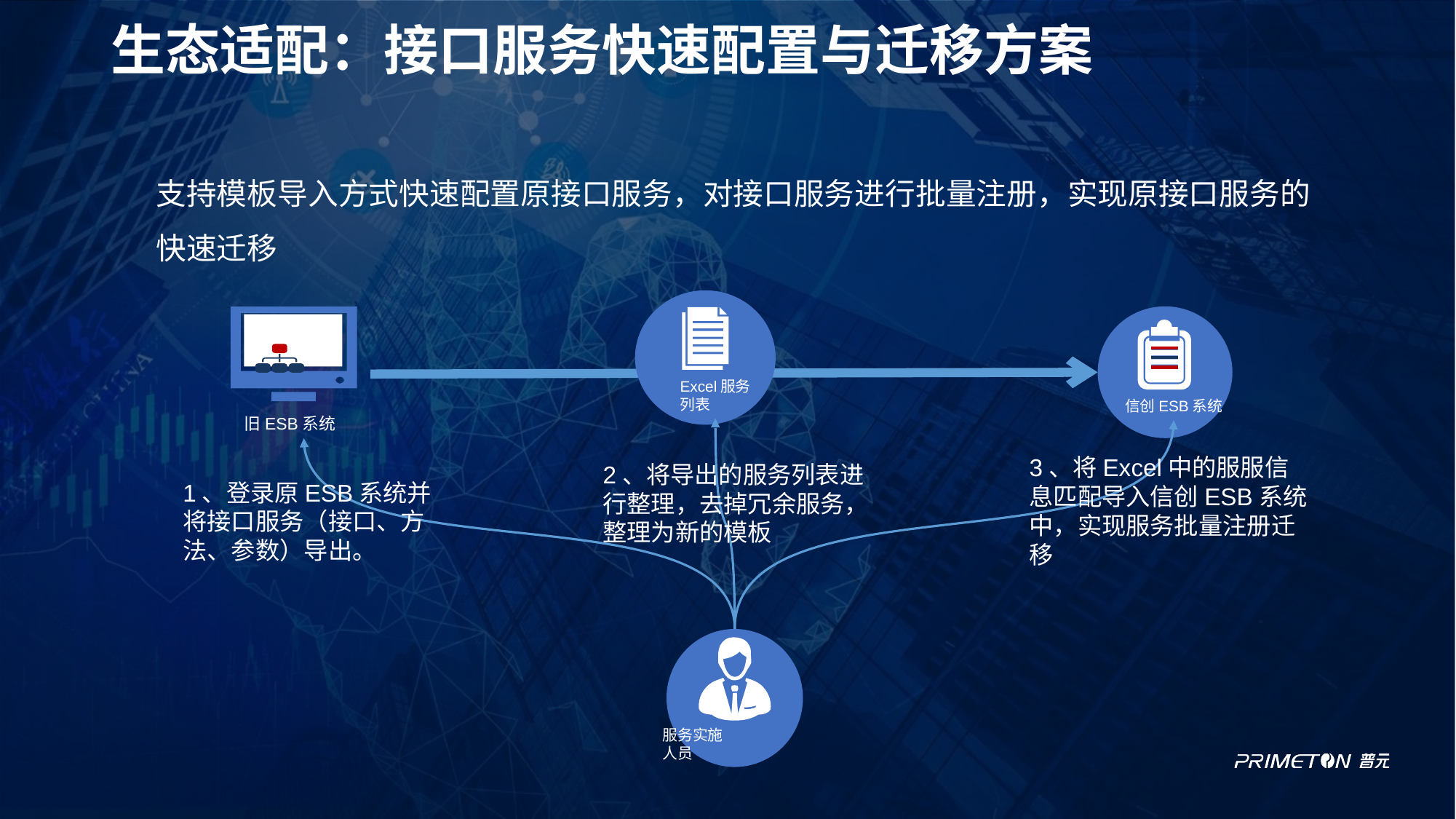

# 生态适配：接口服务快速配置与迁移方案
支持模板导入方式快速配置原接口服务，对接口服务进行批量注册，实现原接口服务的快速迁移

Excel服务
列表

信创ESB系统

旧ESB系统
3、将Excel中的服服信息匹配导入信创ESB系统中，实现服务批量注册迁移
2、将导出的服务列表进行整理，去掉冗余服务，整理为新的模板
1、登录原ESB系统并将接口服务（接口、方法、参数）导出。

服务实施
人员